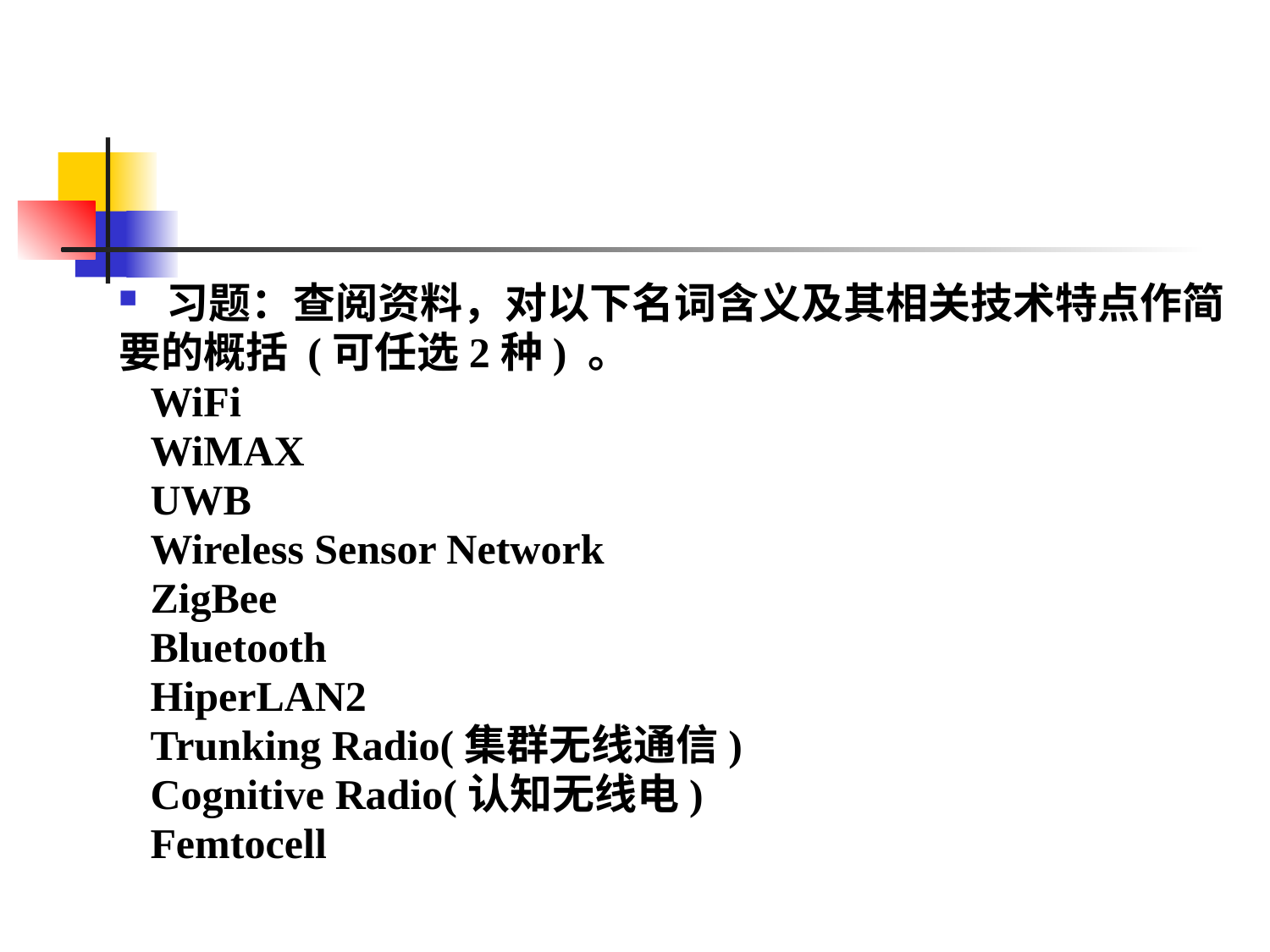

#
习题：查阅资料，对以下名词含义及其相关技术特点作简
要的概括 (可任选2种) 。
   WiFi
   WiMAX
   UWB
   Wireless Sensor Network
   ZigBee
   Bluetooth
   HiperLAN2
   Trunking Radio(集群无线通信)
   Cognitive Radio(认知无线电)
   Femtocell